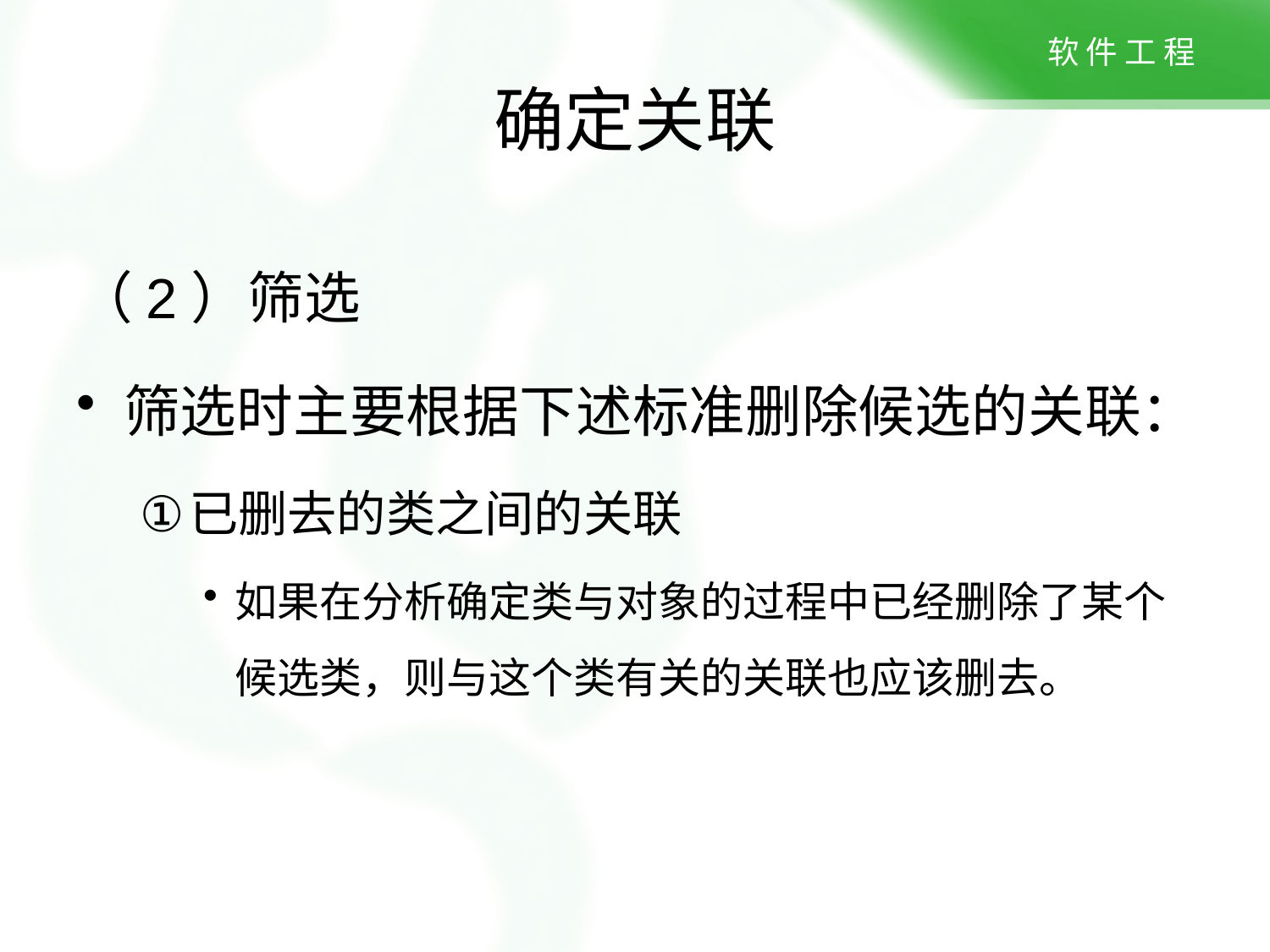

# 确定关联
（2）筛选
筛选时主要根据下述标准删除候选的关联：
已删去的类之间的关联
如果在分析确定类与对象的过程中已经删除了某个候选类，则与这个类有关的关联也应该删去。